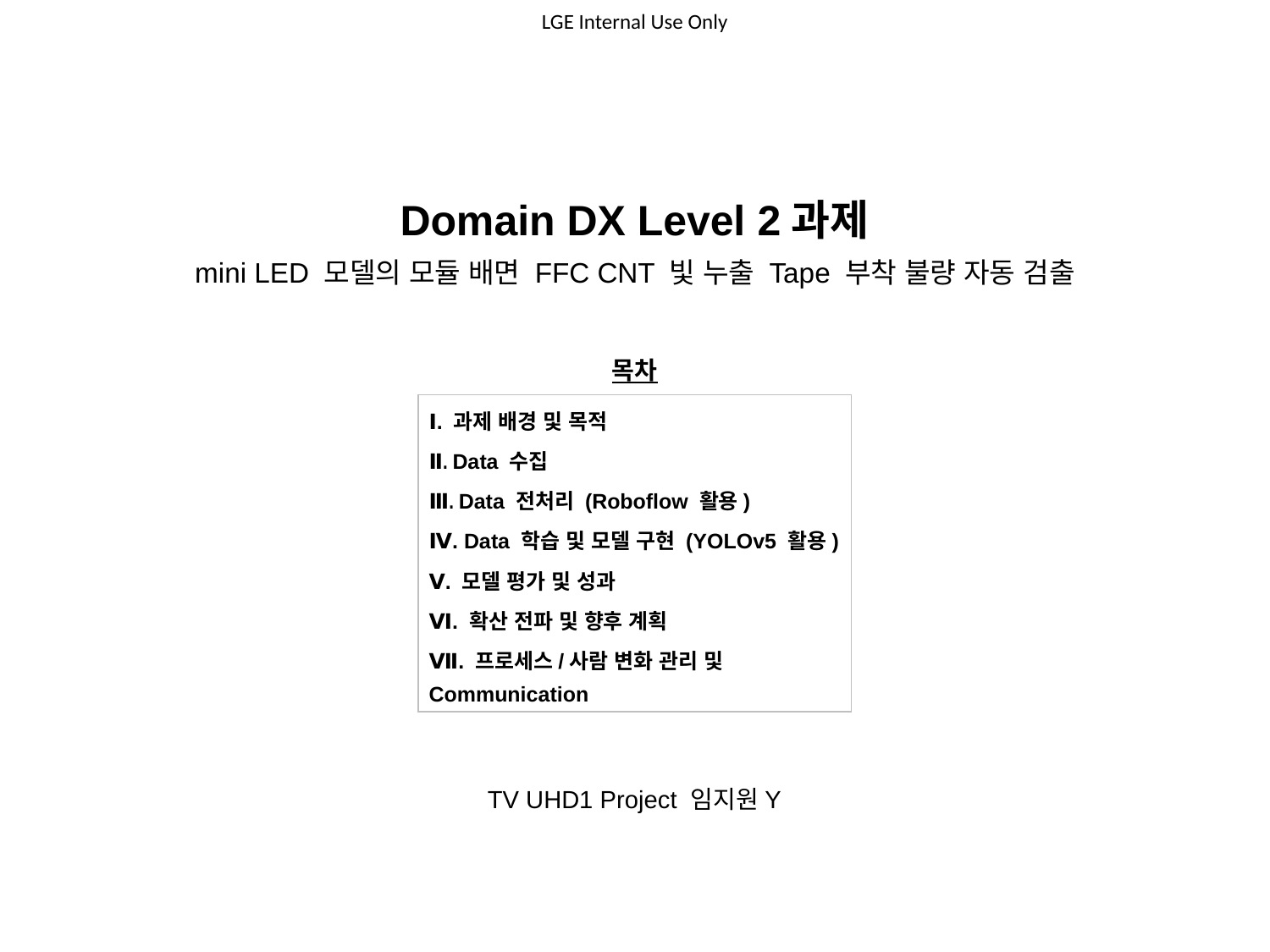

Domain DX Level 2과제
mini LED 모델의 모듈 배면 FFC CNT 빛 누출 Tape 부착 불량 자동 검출
목차
Ⅰ. 과제 배경 및 목적
Ⅱ. Data 수집
Ⅲ. Data 전처리 (Roboflow 활용)
Ⅳ. Data 학습 및 모델 구현 (YOLOv5 활용)
Ⅴ. 모델 평가 및 성과
Ⅵ. 확산 전파 및 향후 계획
Ⅶ. 프로세스/사람 변화 관리 및 Communication
TV UHD1 Project 임지원Y